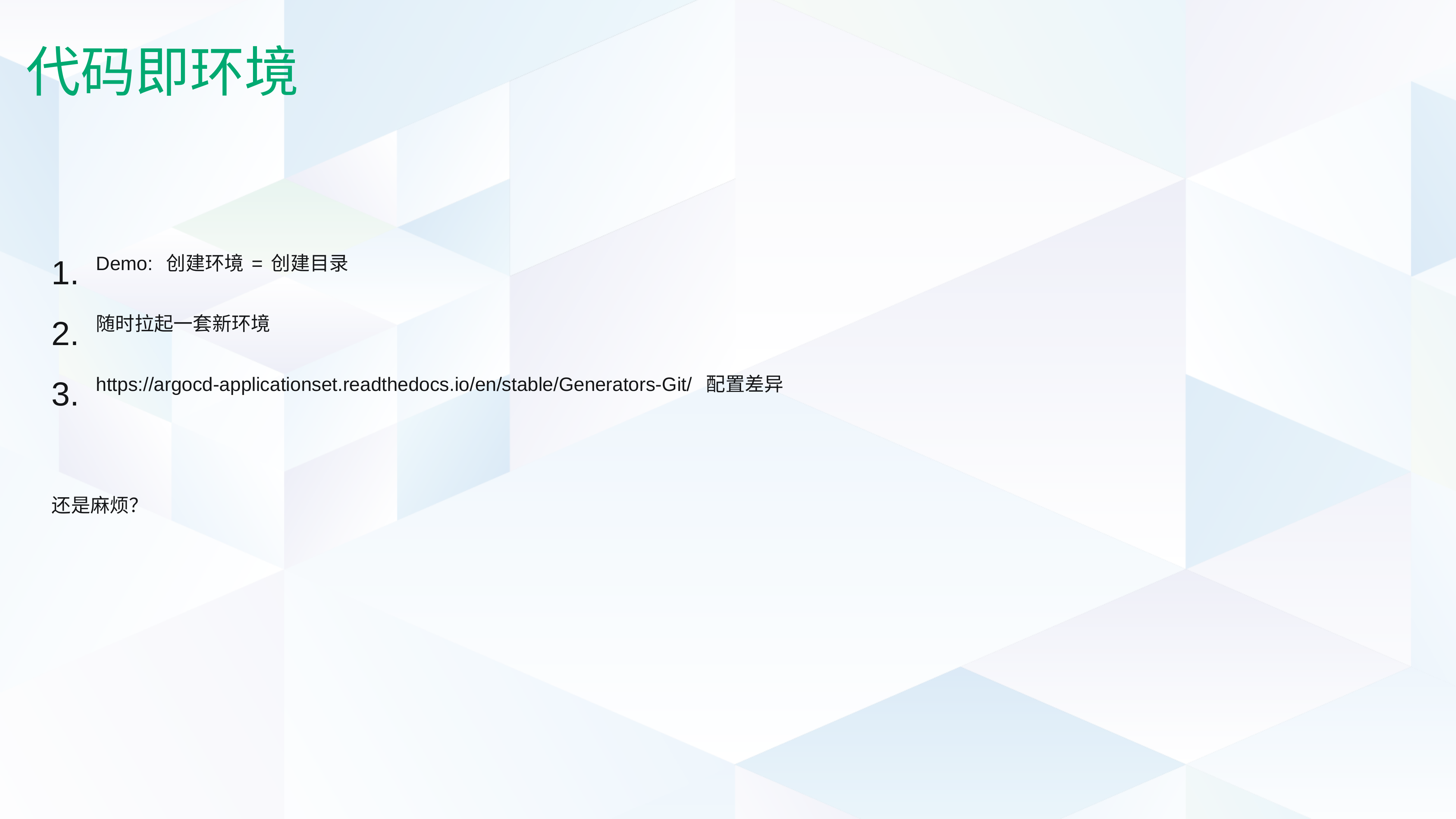

# 代码即环境
Demo: 创建环境=创建目录
随时拉起一套新环境
https://argocd-applicationset.readthedocs.io/en/stable/Generators-Git/ 配置差异

还是麻烦？